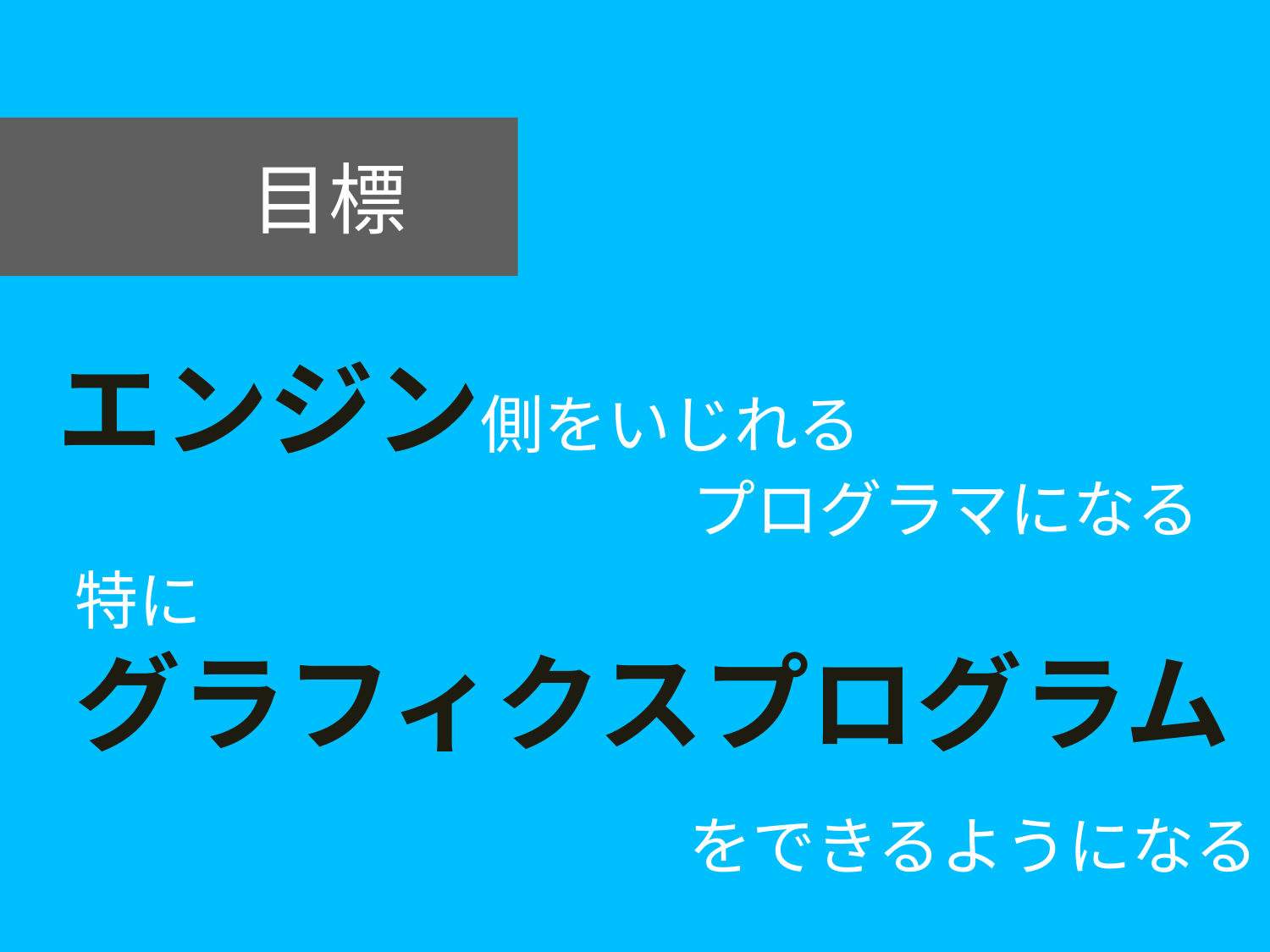

# 目標
エンジン側をいじれる
					プログラマになる
特に
グラフィクスプログラム
				　をできるようになる